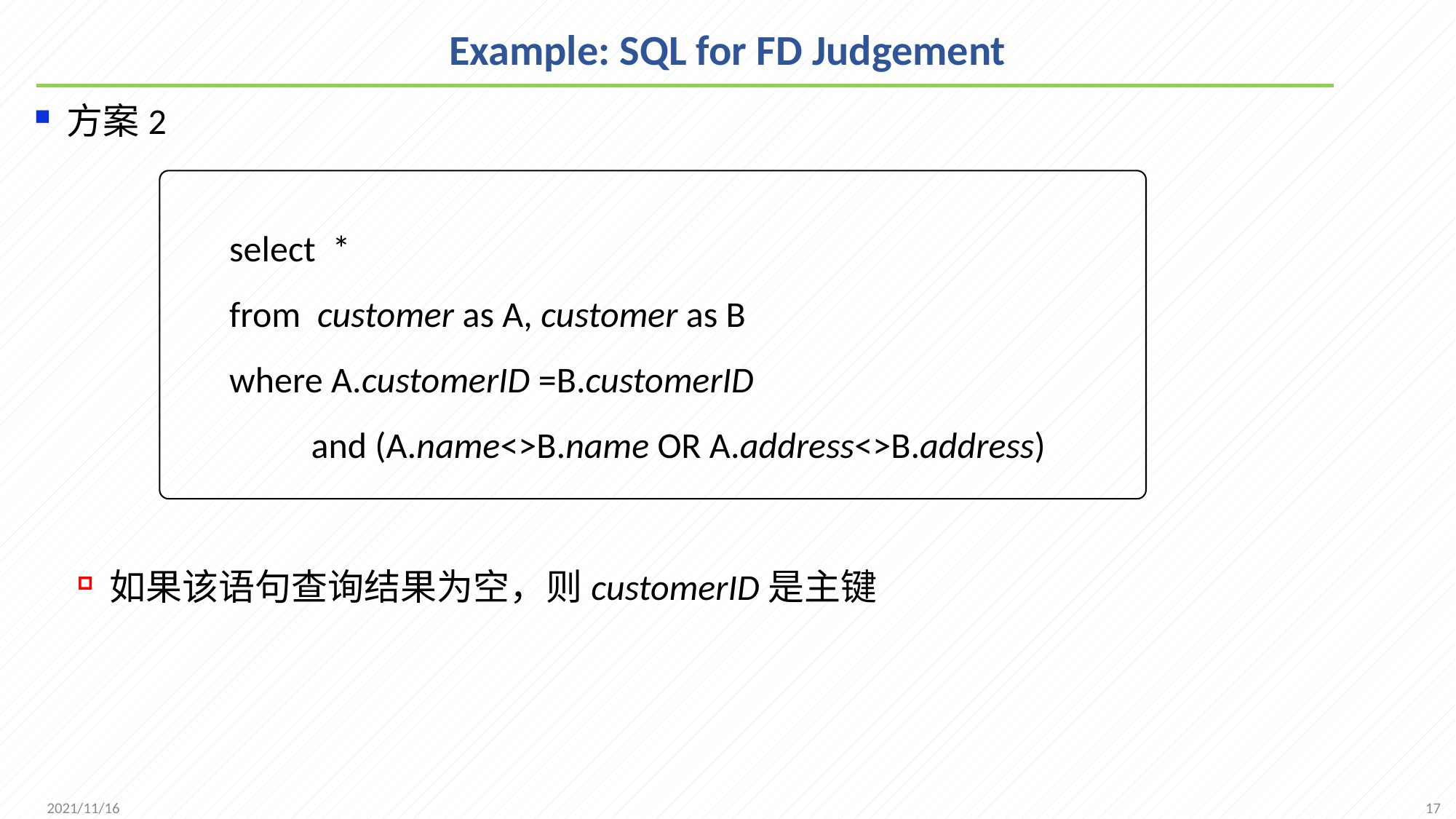

# Example: SQL for FD Judgement
方案2

如果该语句查询结果为空，则customerID是主键
   select  *
   from  customer as A, customer as B
   where A.customerID =B.customerID
             and (A.name<>B.name OR A.address<>B.address)
17
2021/11/16